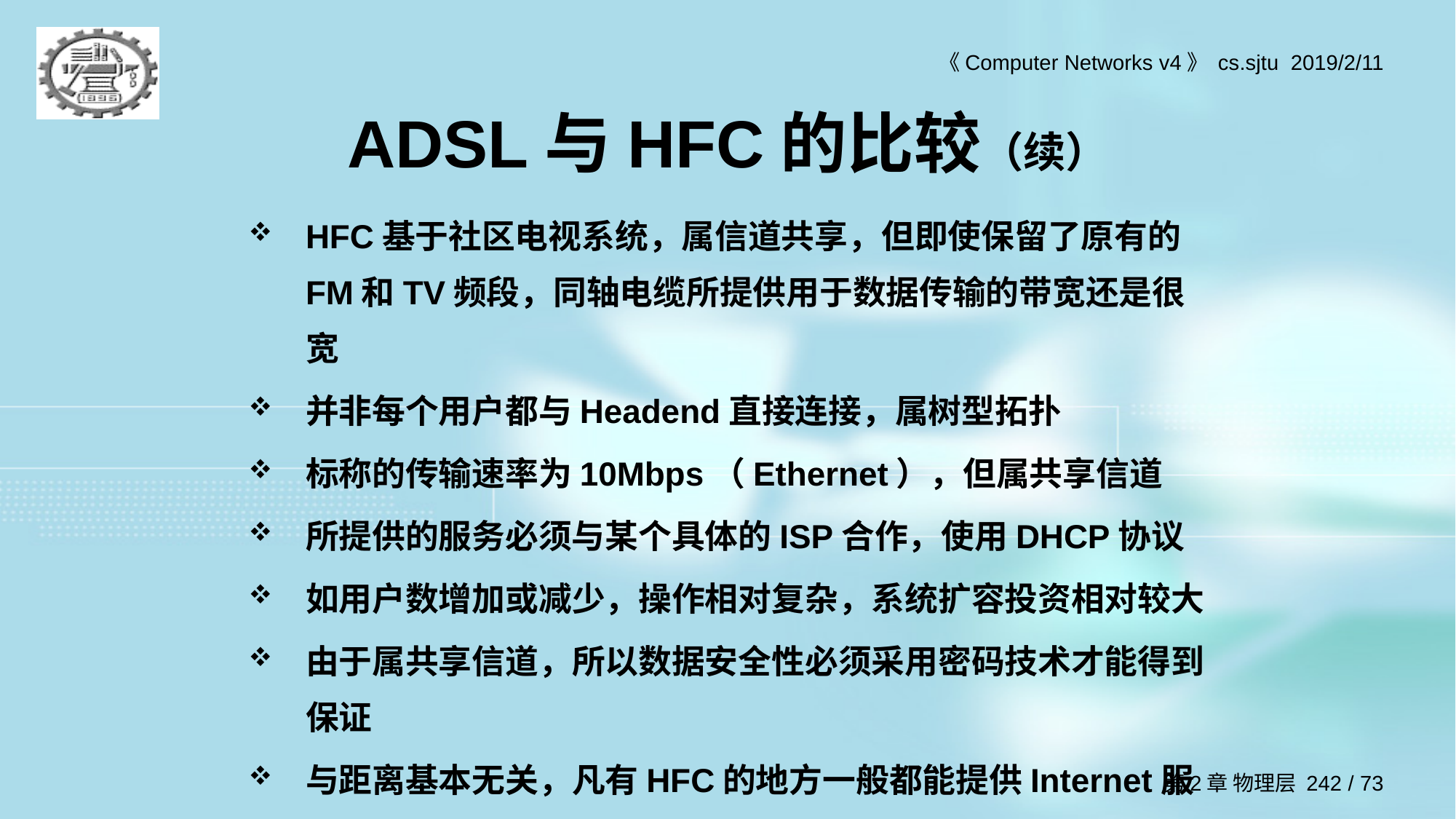

# ADSL与HFC的比较（续）
HFC基于社区电视系统，属信道共享，但即使保留了原有的FM和TV频段，同轴电缆所提供用于数据传输的带宽还是很宽
并非每个用户都与Headend直接连接，属树型拓扑
标称的传输速率为10Mbps（Ethernet），但属共享信道
所提供的服务必须与某个具体的ISP合作，使用DHCP协议
如用户数增加或减少，操作相对复杂，系统扩容投资相对较大
由于属共享信道，所以数据安全性必须采用密码技术才能得到保证
与距离基本无关，凡有HFC的地方一般都能提供Internet服务